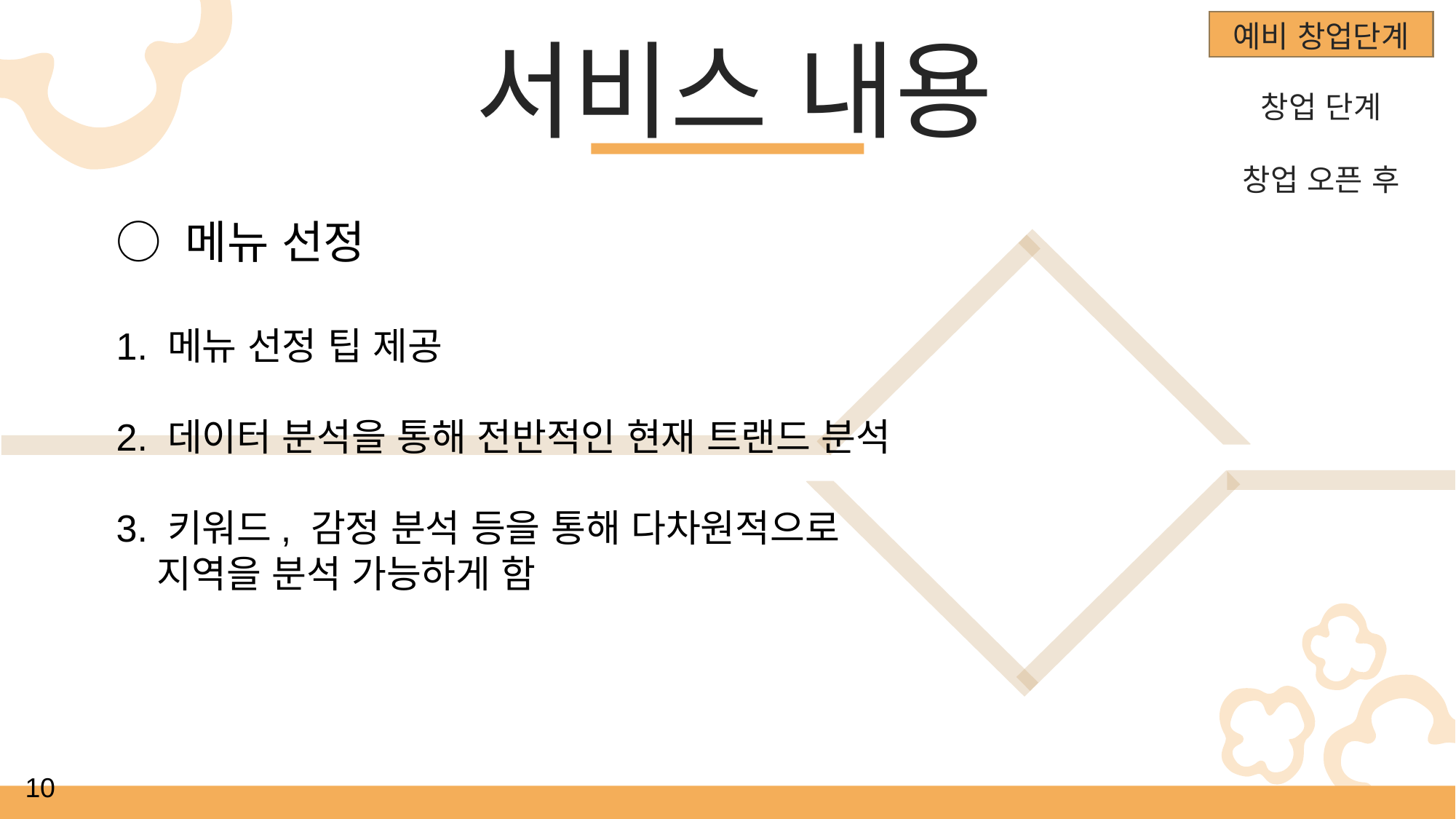

예비 창업단계

창업 단계
창업 오픈 후
서비스 내용
○ 메뉴 선정

1. 메뉴 선정 팁 제공

2. 데이터 분석을 통해 전반적인 현재 트랜드 분석

3. 키워드, 감정 분석 등을 통해 다차원적으로
   지역을 분석 가능하게 함

10